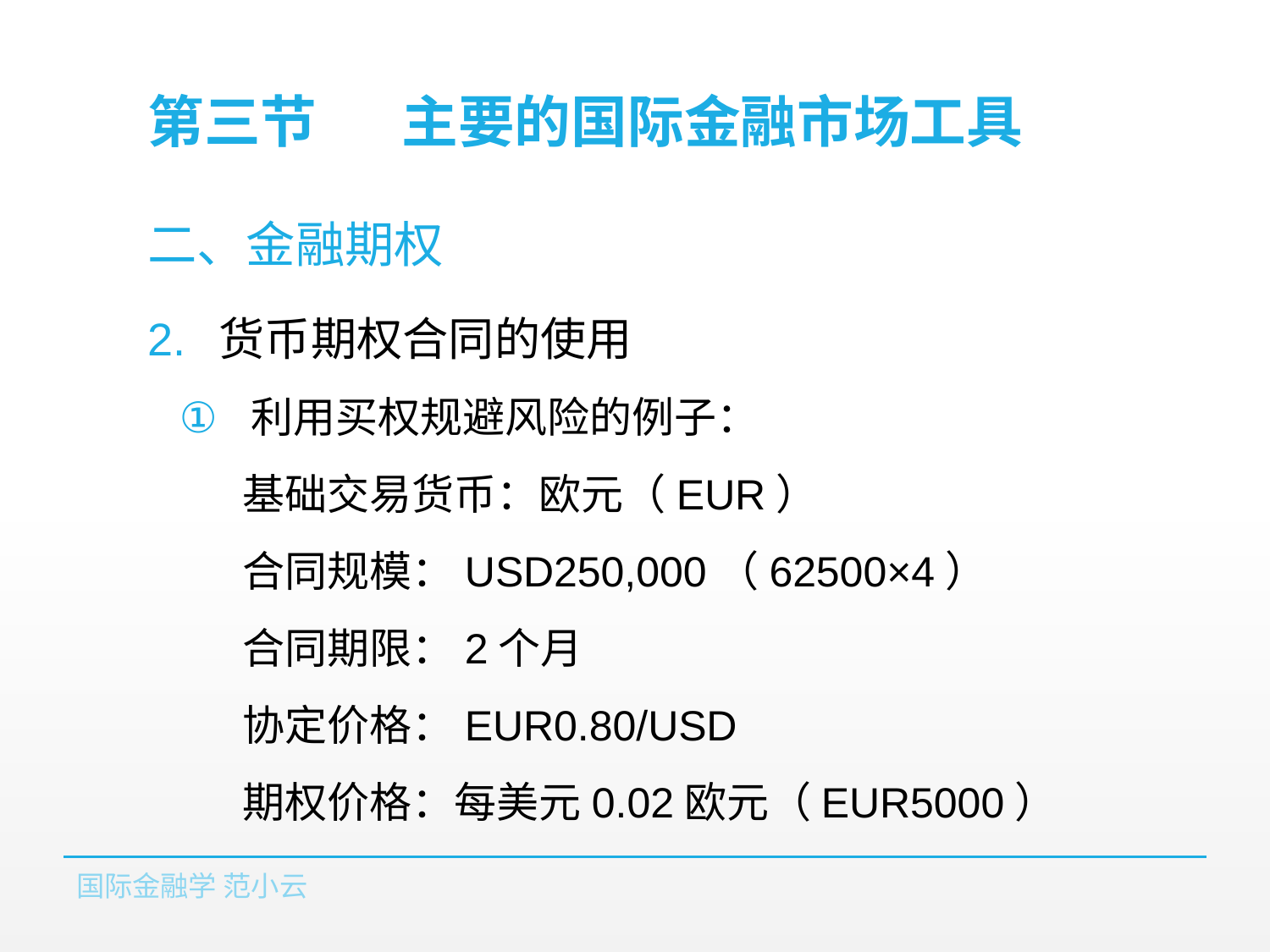

# 第三节	主要的国际金融市场工具
二、金融期权
货币期权合同的使用
利用买权规避风险的例子：
基础交易货币：欧元（EUR）
合同规模：USD250,000（62500×4）
合同期限：2个月
协定价格：EUR0.80/USD
期权价格：每美元0.02欧元（EUR5000）
国际金融学 范小云